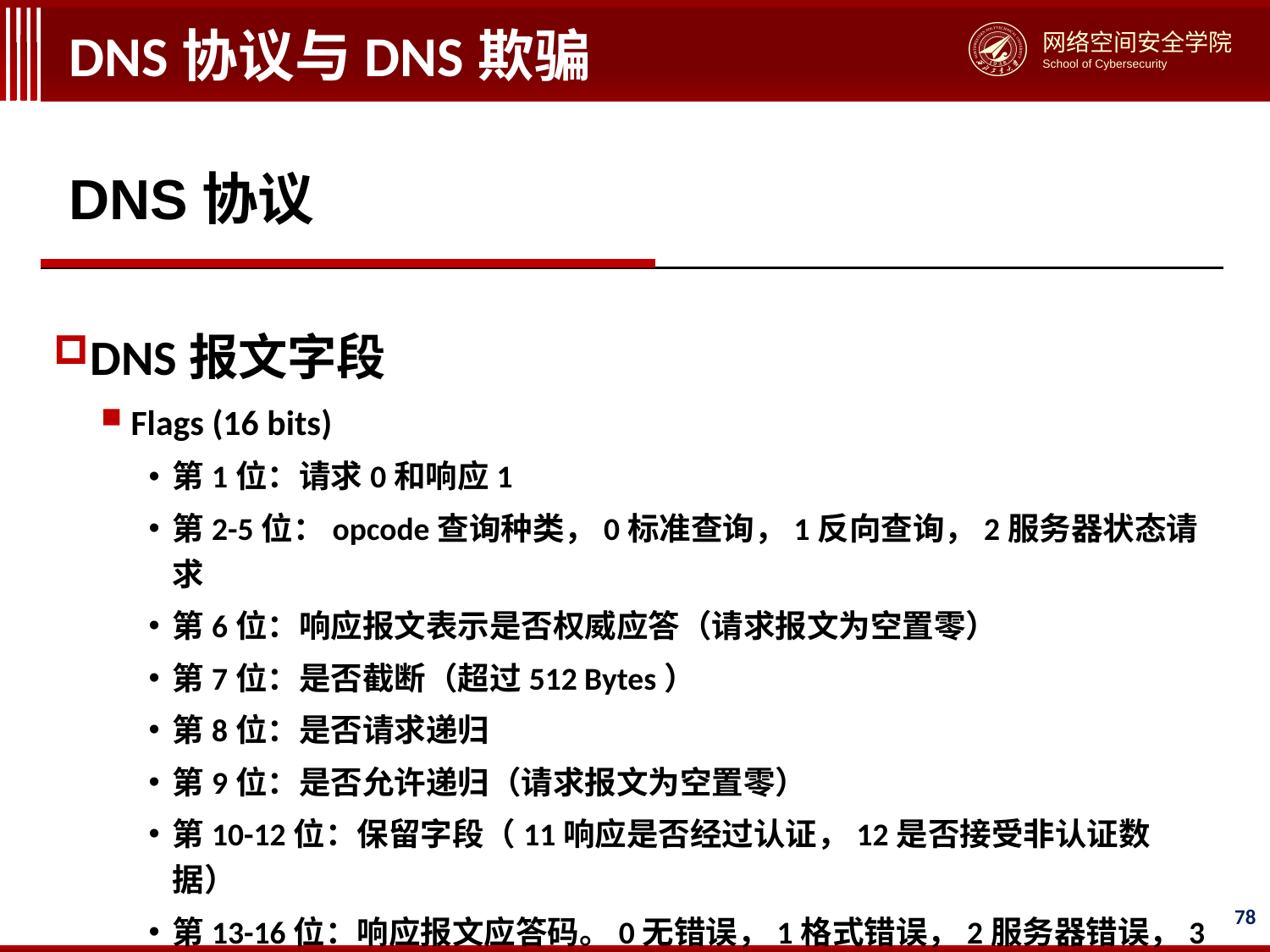

# DNS协议与DNS欺骗
DNS协议
DNS报文字段
Flags (16 bits)
第1位：请求0和响应1
第2-5位：opcode查询种类，0标准查询，1反向查询，2服务器状态请求
第6位：响应报文表示是否权威应答（请求报文为空置零）
第7位：是否截断（超过512 Bytes）
第8位：是否请求递归
第9位：是否允许递归（请求报文为空置零）
第10-12位：保留字段（11响应是否经过认证，12是否接受非认证数据）
第13-16位：响应报文应答码。0无错误，1格式错误，2服务器错误，3名字错误，4服务器不支持，5拒绝，6-15保留